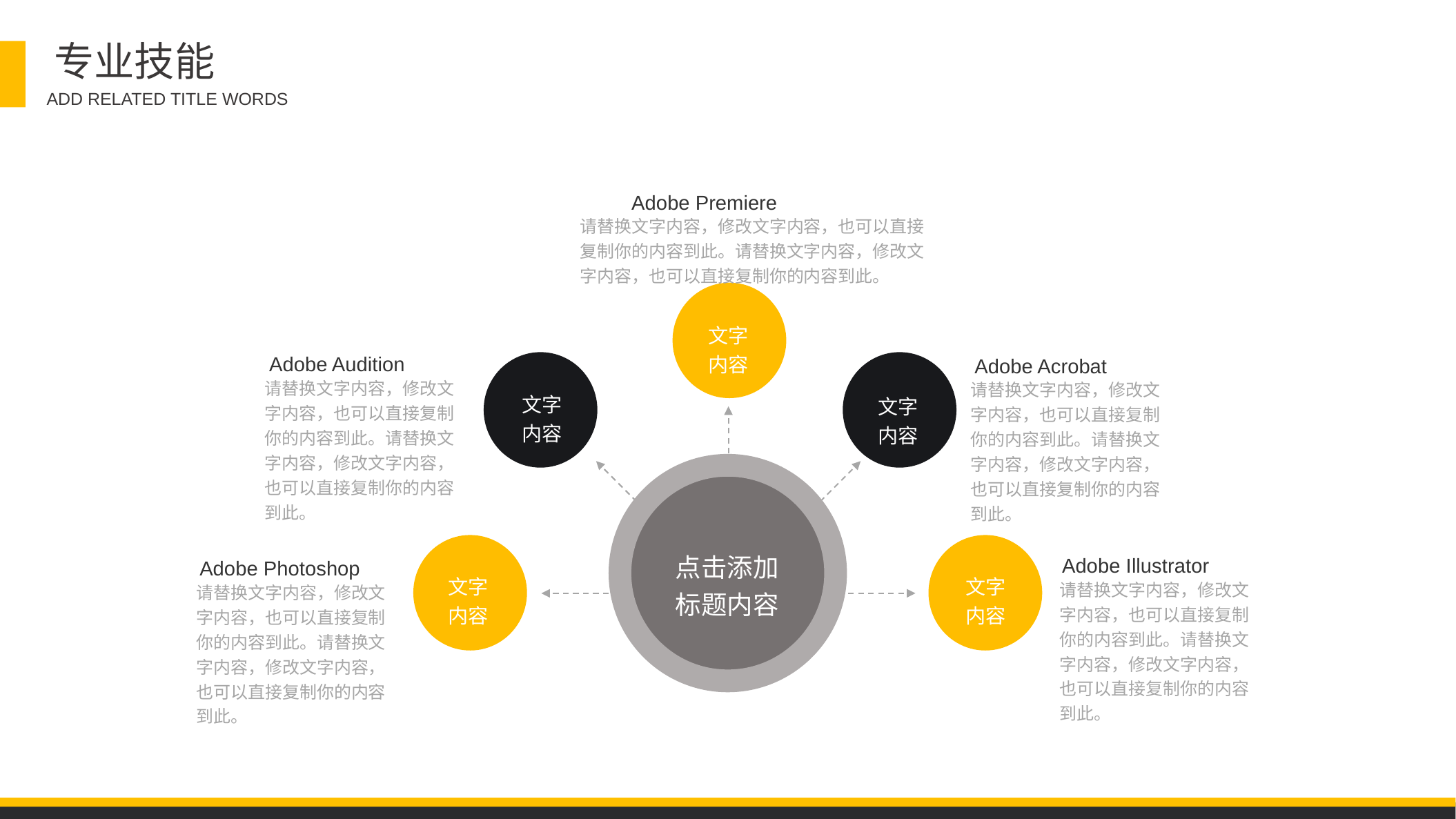

专业技能

ADD RELATED TITLE WORDS
Adobe Premiere
请替换文字内容，修改文字内容，也可以直接复制你的内容到此。请替换文字内容，修改文字内容，也可以直接复制你的内容到此。

文字内容
Adobe Audition
Adobe Acrobat

请替换文字内容，修改文字内容，也可以直接复制你的内容到此。请替换文字内容，修改文字内容，也可以直接复制你的内容到此。
请替换文字内容，修改文字内容，也可以直接复制你的内容到此。请替换文字内容，修改文字内容，也可以直接复制你的内容到此。
文字内容
文字内容

点击添加
标题内容
Adobe Illustrator
Adobe Photoshop
文字内容
文字内容
请替换文字内容，修改文字内容，也可以直接复制你的内容到此。请替换文字内容，修改文字内容，也可以直接复制你的内容到此。
请替换文字内容，修改文字内容，也可以直接复制你的内容到此。请替换文字内容，修改文字内容，也可以直接复制你的内容到此。